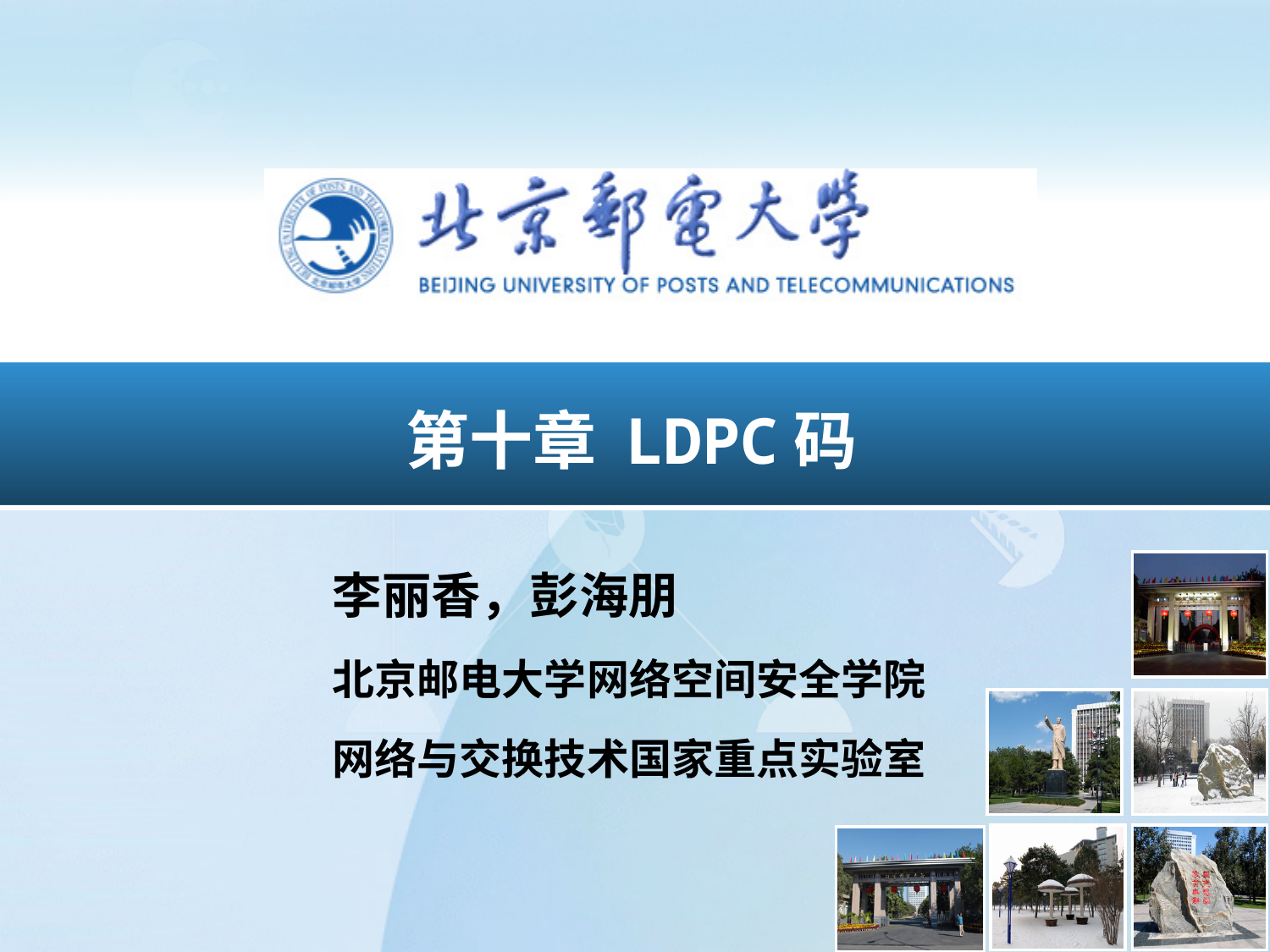

# 第十章 LDPC码
李丽香，彭海朋
北京邮电大学网络空间安全学院
网络与交换技术国家重点实验室